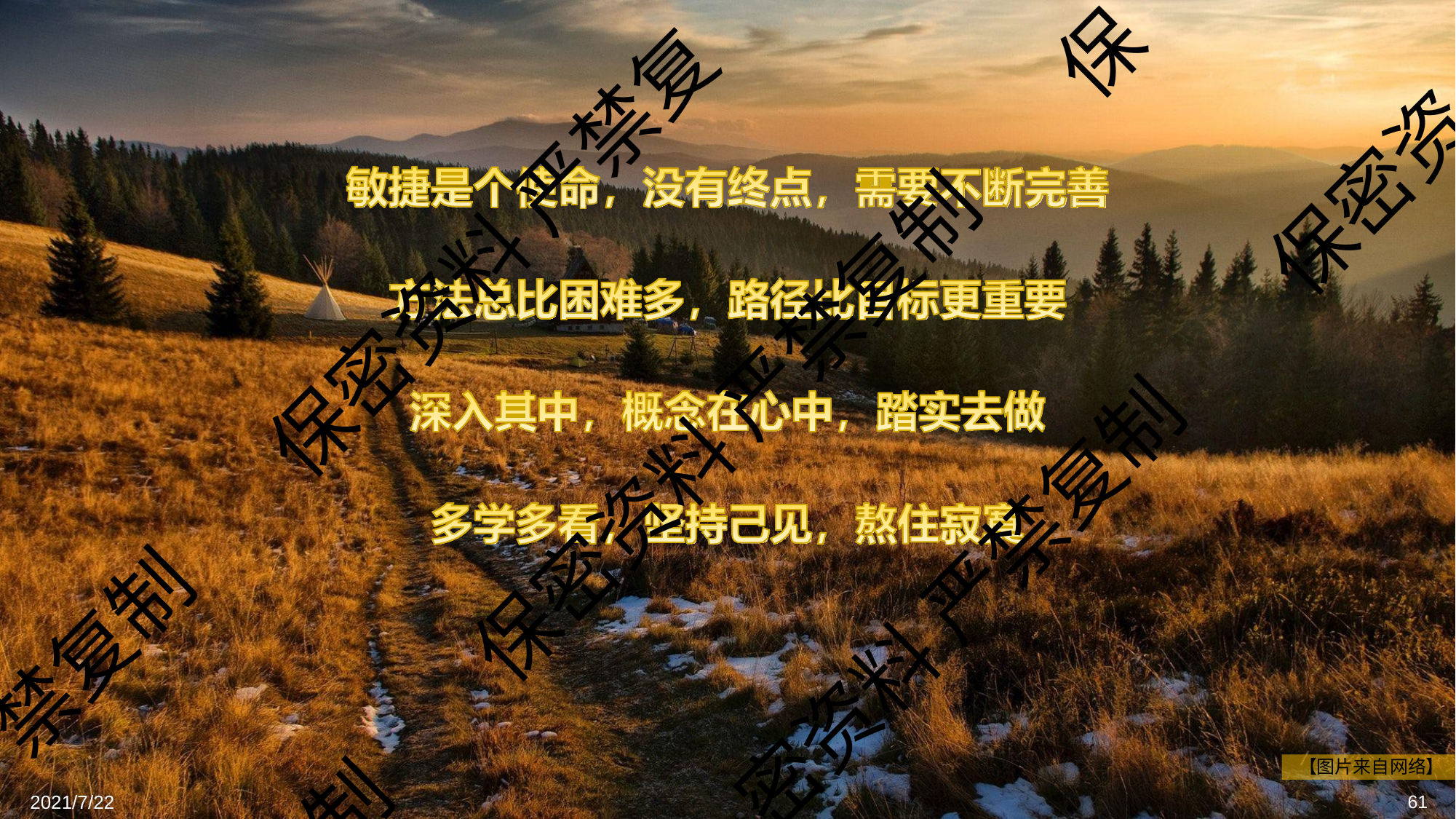

保

保密资

保密资料 严禁复

保密资料 严禁复制

密资料 严禁复制
禁复制
【图片来自网络】

制
2021/7/22
61